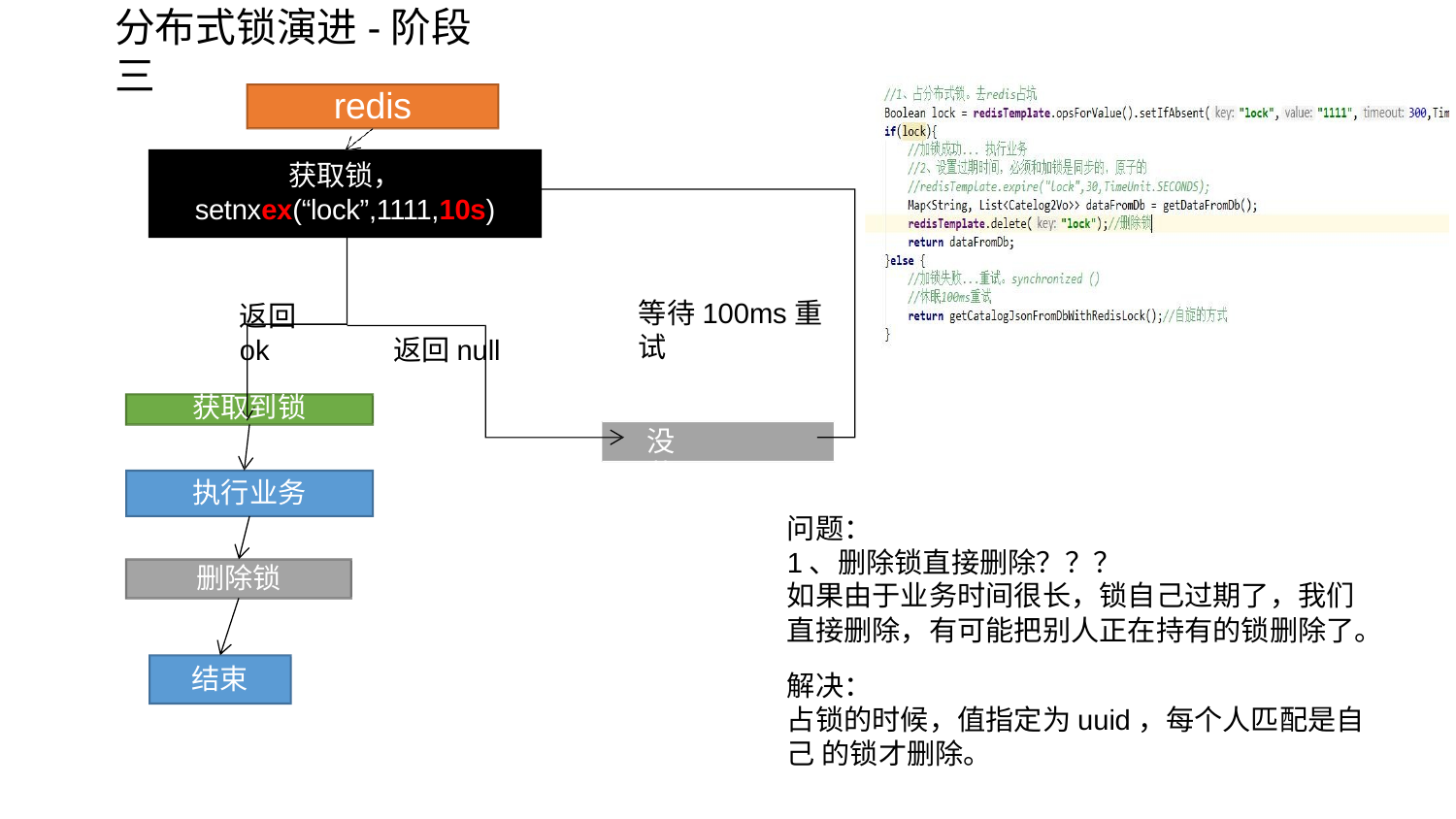

# 分布式锁演进-阶段三

redis

获取锁，
setnxex(“lock”,1111,10s)

等待100ms重试
返回ok

返回null
获取到锁
没获取到锁

执行业务
问题：
1、删除锁直接删除？？？
如果由于业务时间很长，锁自己过期了，我们 直接删除，有可能把别人正在持有的锁删除了。

解决：
占锁的时候，值指定为uuid，每个人匹配是自己 的锁才删除。

删除锁

结束